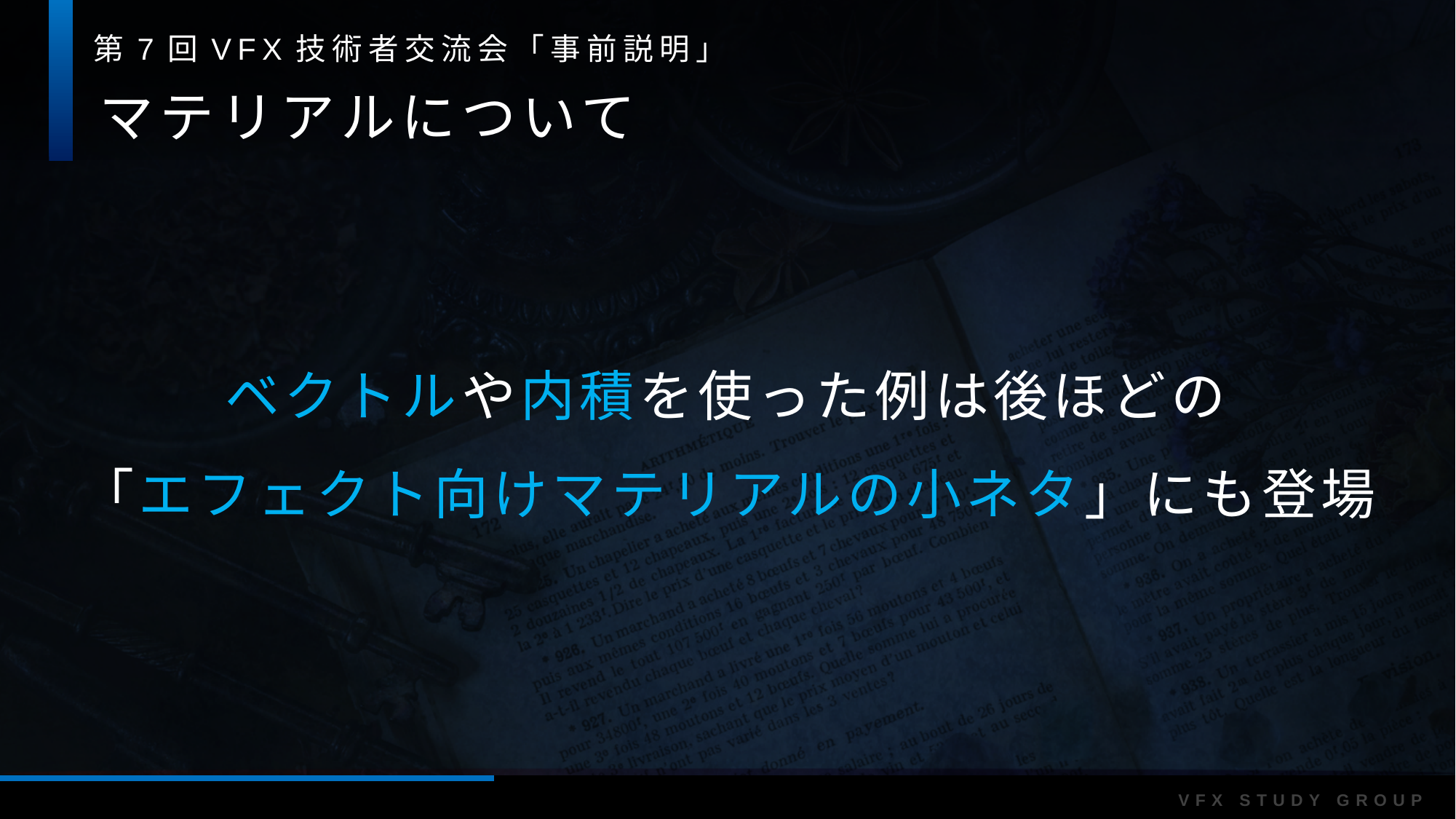

マテリアルについて
ベクトルや内積を使った例は後ほどの
「エフェクト向けマテリアルの小ネタ」にも登場